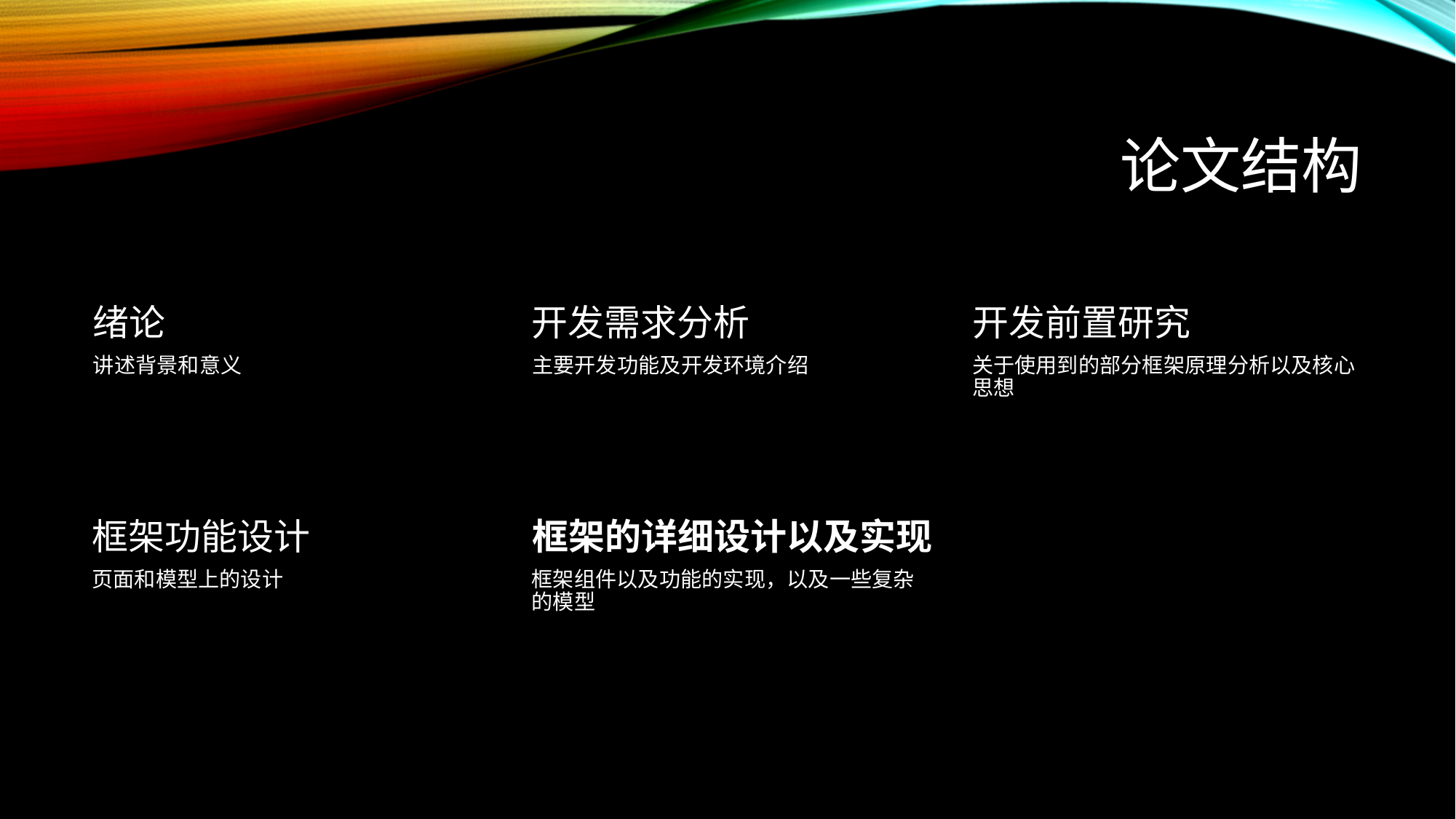

# 论文结构
绪论
开发需求分析
开发前置研究
讲述背景和意义
主要开发功能及开发环境介绍
关于使用到的部分框架原理分析以及核心思想

框架功能设计
框架的详细设计以及实现
框架组件以及功能的实现，以及一些复杂的模型

页面和模型上的设计